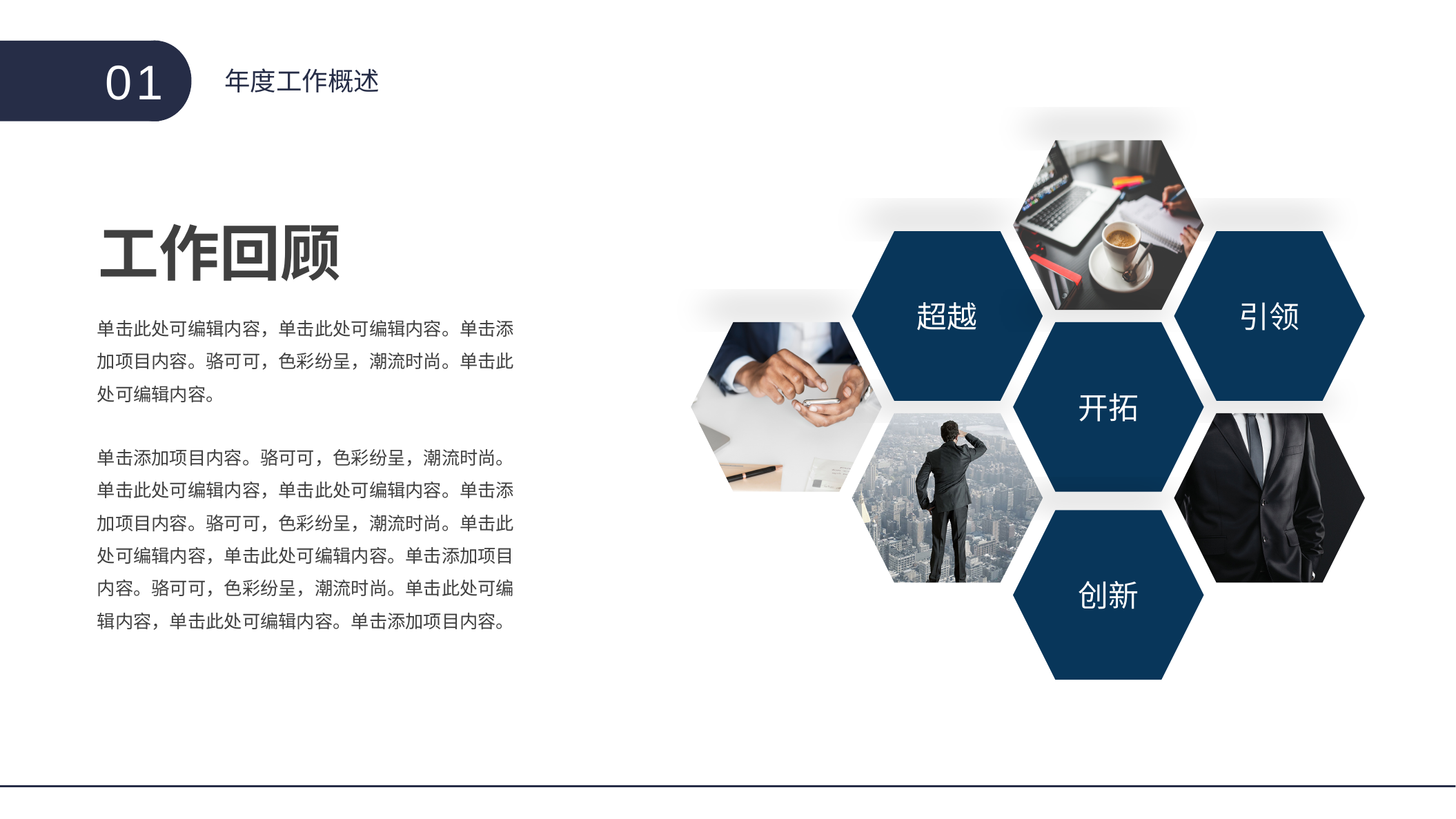

01
年度工作概述

工作回顾
超越
引领
单击此处可编辑内容，单击此处可编辑内容。单击添加项目内容。骆可可，色彩纷呈，潮流时尚。单击此处可编辑内容。

开拓

单击添加项目内容。骆可可，色彩纷呈，潮流时尚。单击此处可编辑内容，单击此处可编辑内容。单击添加项目内容。骆可可，色彩纷呈，潮流时尚。单击此处可编辑内容，单击此处可编辑内容。单击添加项目内容。骆可可，色彩纷呈，潮流时尚。单击此处可编辑内容，单击此处可编辑内容。单击添加项目内容。
创新